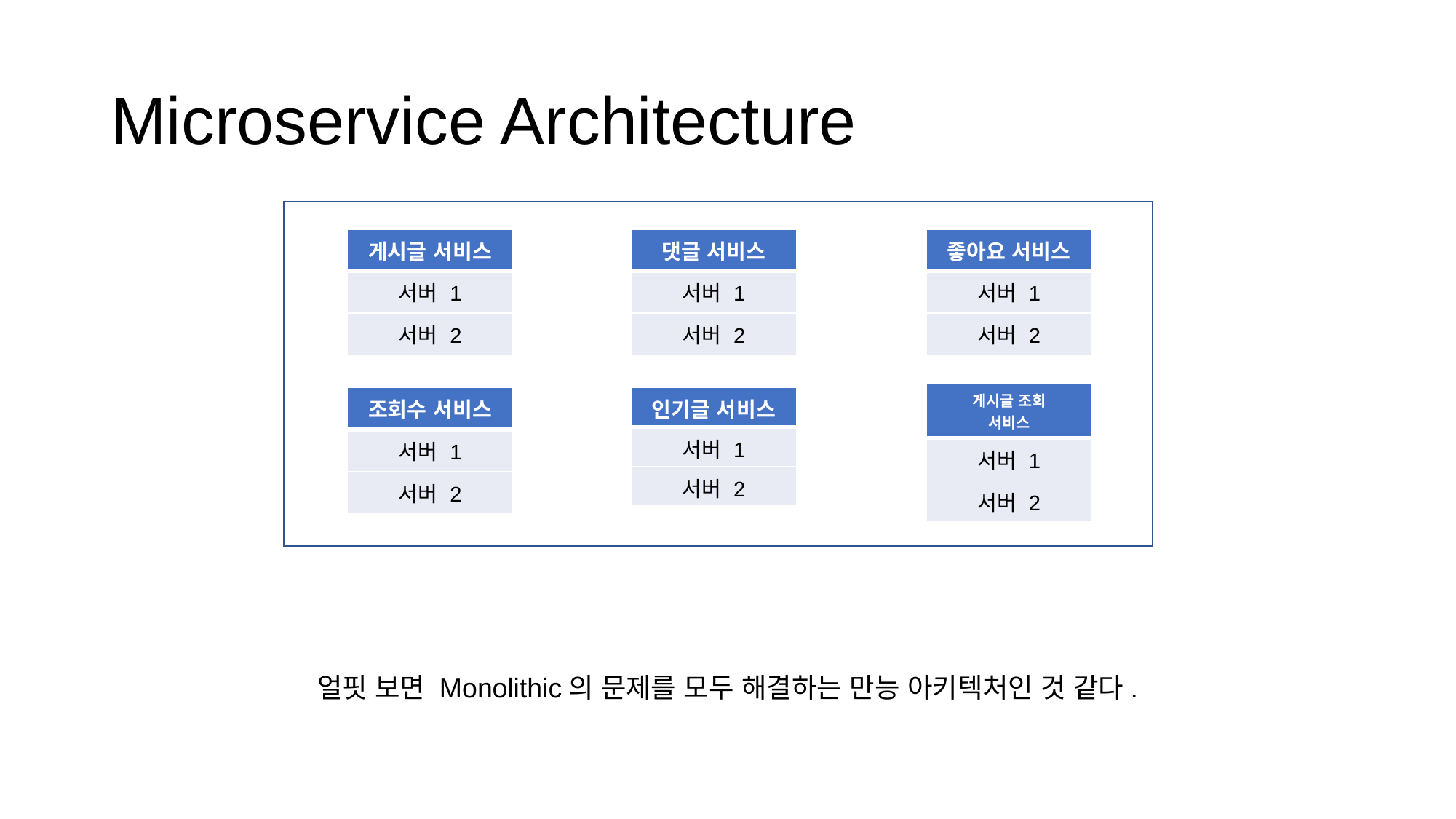

# Microservice Architecture

| 게시글 서비스 |
| --- |
| 서버 1 |
| 서버 2 |
| 댓글 서비스 |
| --- |
| 서버 1 |
| 서버 2 |
| 좋아요 서비스 |
| --- |
| 서버 1 |
| 서버 2 |
| 게시글 조회 서비스 |
| --- |
| 서버 1 |
| 서버 2 |
| 인기글 서비스 |
| --- |
| 서버 1 |
| 서버 2 |
| 조회수 서비스 |
| --- |
| 서버 1 |
| 서버 2 |
얼핏 보면 Monolithic의 문제를 모두 해결하는 만능 아키텍처인 것 같다.